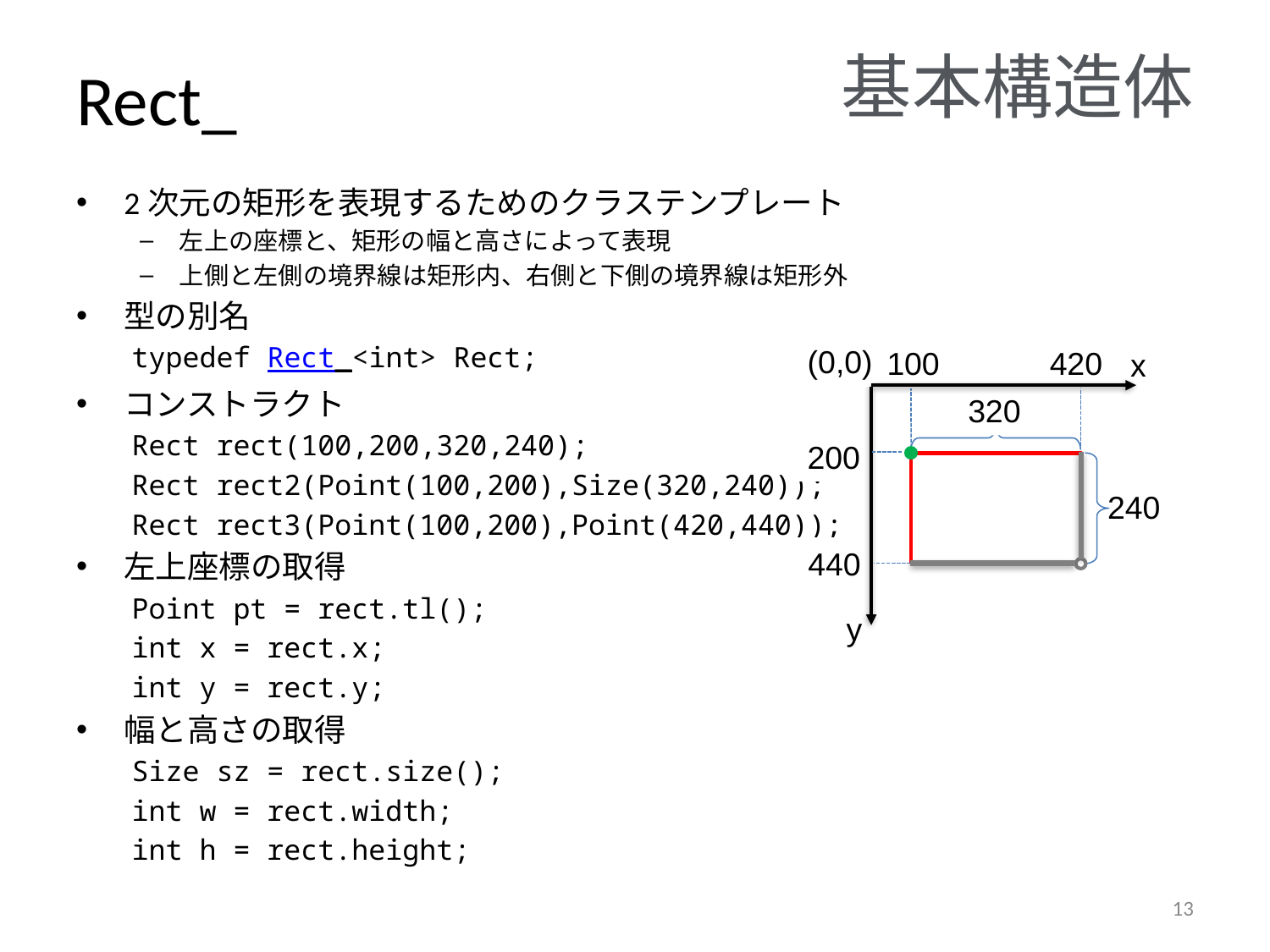

基本構造体
# Rect_
2次元の矩形を表現するためのクラステンプレート
左上の座標と、矩形の幅と高さによって表現
上側と左側の境界線は矩形内、右側と下側の境界線は矩形外
型の別名
typedef Rect_<int> Rect;
コンストラクト
Rect rect(100,200,320,240);
Rect rect2(Point(100,200),Size(320,240));
Rect rect3(Point(100,200),Point(420,440));
左上座標の取得
Point pt = rect.tl();
int x = rect.x;
int y = rect.y;
幅と高さの取得
Size sz = rect.size();
int w = rect.width;
int h = rect.height;

(0,0)
100
420
x

320
200

240
440

y
13